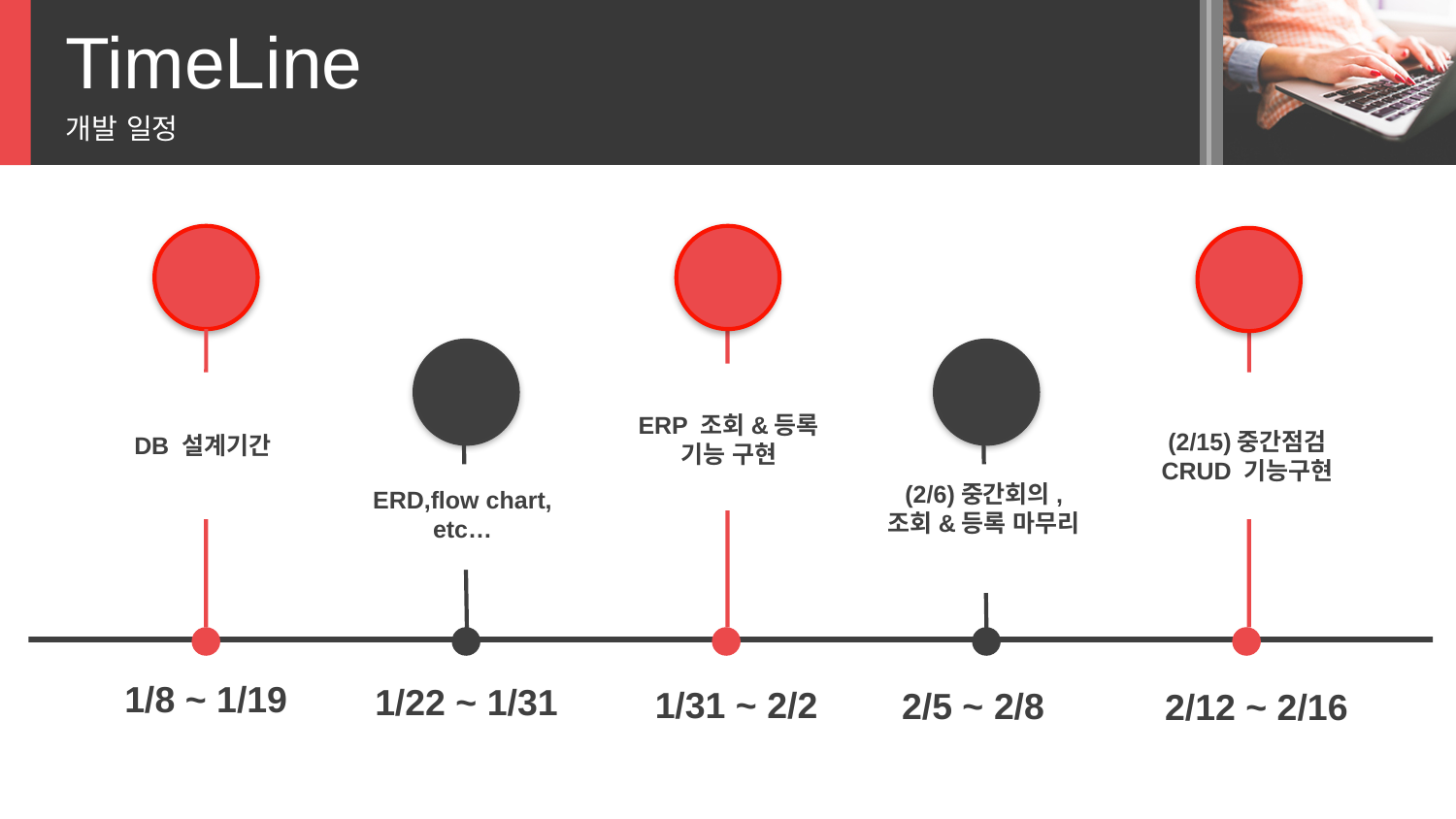

TimeLine
개발 일정

DB 설계기간

ERP 조회&등록 기능 구현
(2/15)중간점검
CRUD 기능구현

(2/6)중간회의,
조회&등록 마무리
ERD,flow chart, etc…

1/8 ~ 1/19
1/22 ~ 1/31
1/31 ~ 2/2
2/5 ~ 2/8
2/12 ~ 2/16